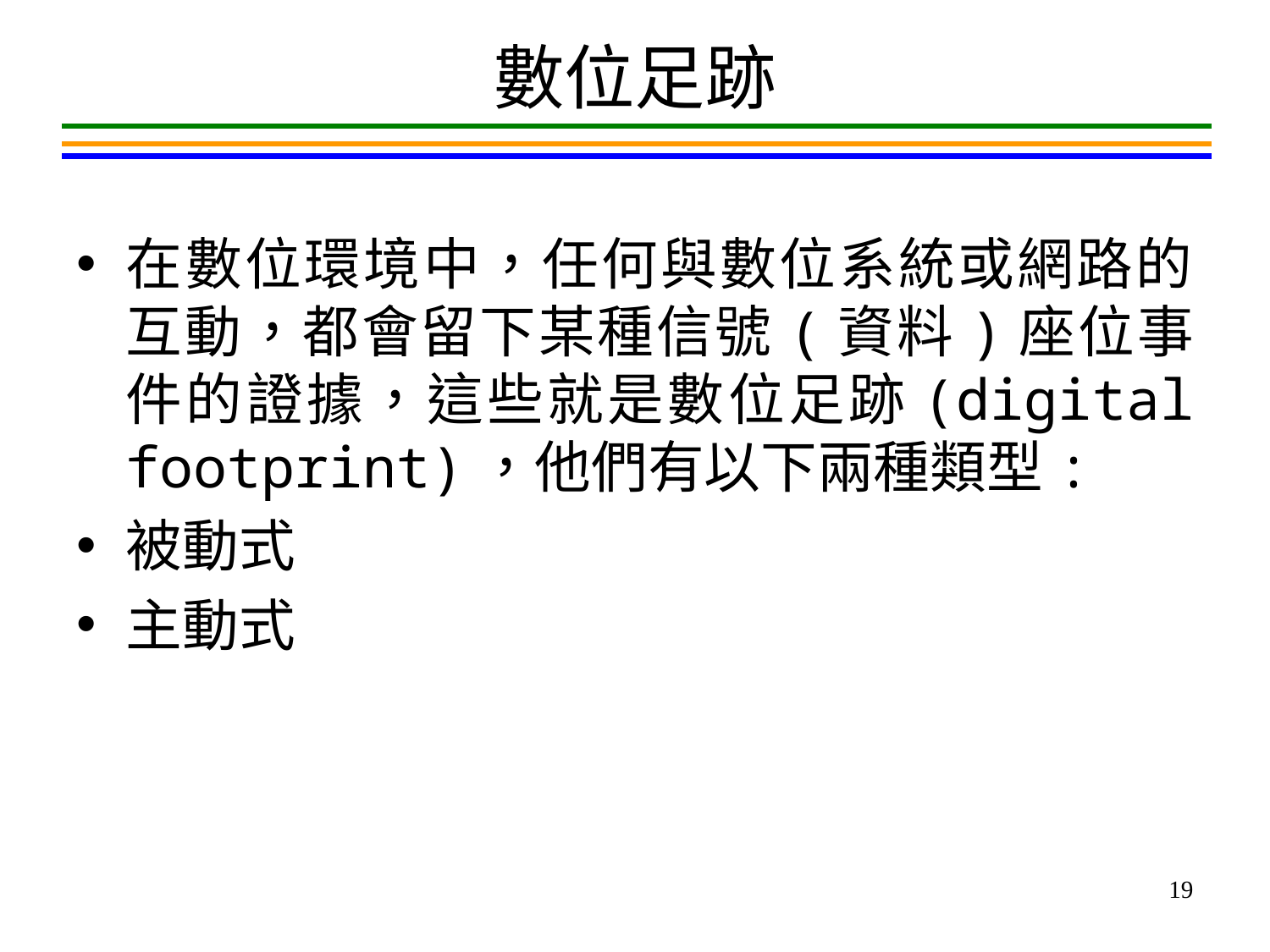

# 數位足跡
在數位環境中，任何與數位系統或網路的互動，都會留下某種信號(資料)座位事件的證據，這些就是數位足跡(digital footprint)，他們有以下兩種類型:
被動式
主動式
19